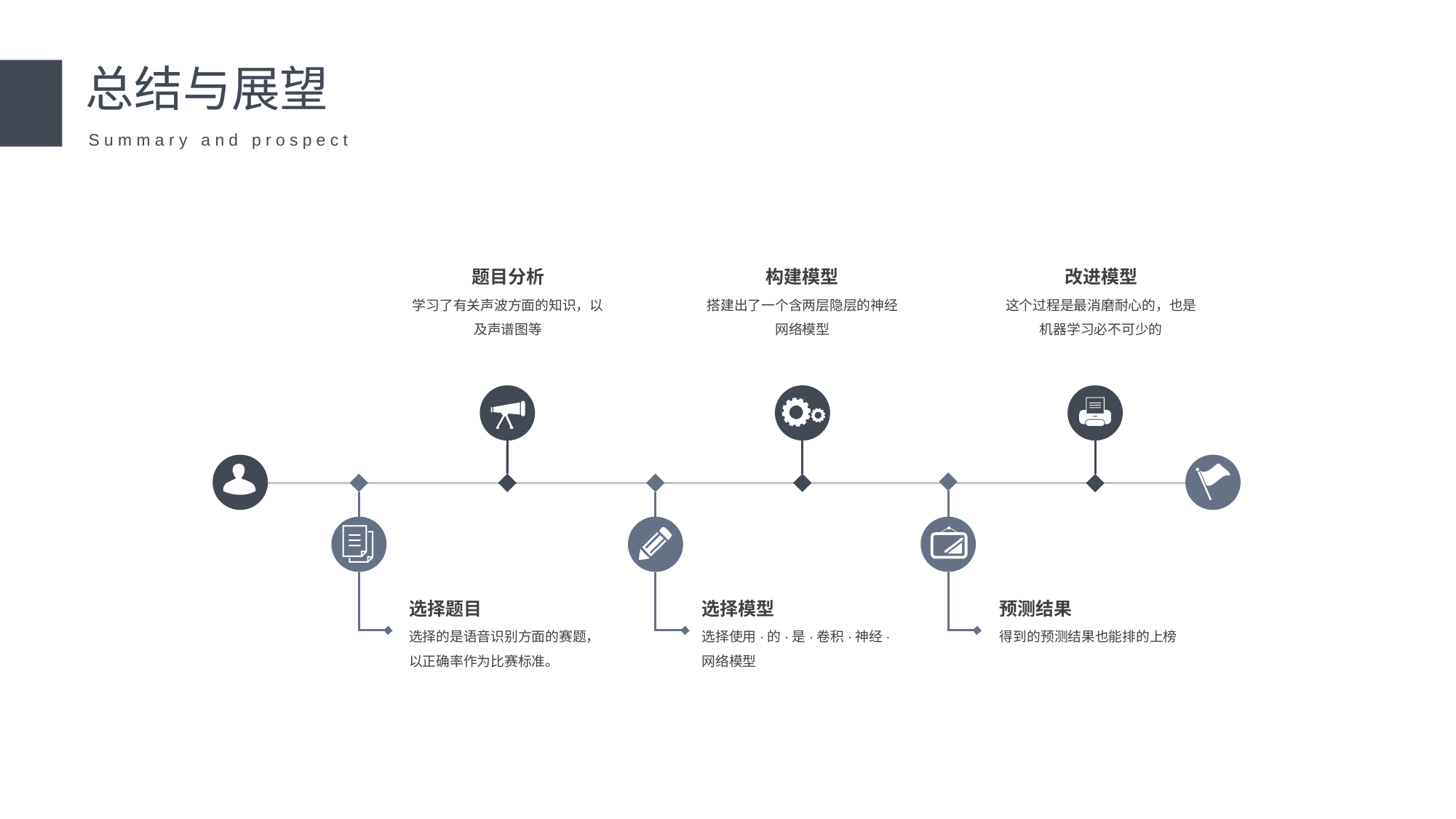

总结与展望

Summary and prospect
题目分析
构建模型
改进模型
学习了有关声波方面的知识，以及声谱图等
搭建出了一个含两层隐层的神经网络模型
这个过程是最消磨耐心的，也是机器学习必不可少的

选择题目
选择模型
预测结果
选择使用·的·是·卷积·神经·网络模型
得到的预测结果也能排的上榜
选择的是语音识别方面的赛题，以正确率作为比赛标准。